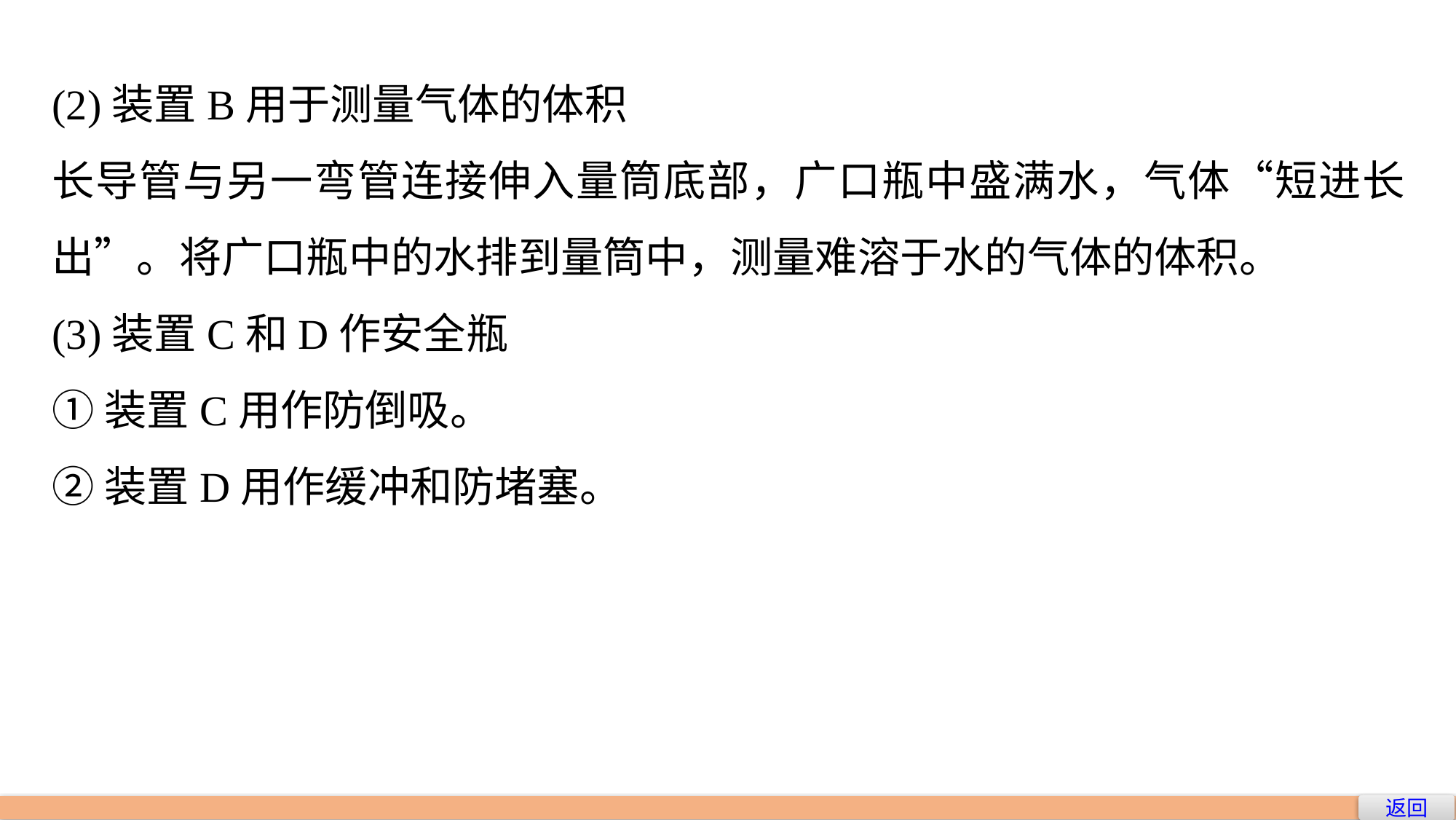

(2)装置B用于测量气体的体积
长导管与另一弯管连接伸入量筒底部，广口瓶中盛满水，气体“短进长出”。将广口瓶中的水排到量筒中，测量难溶于水的气体的体积。
(3)装置C和D作安全瓶
①装置C用作防倒吸。
②装置D用作缓冲和防堵塞。
返回